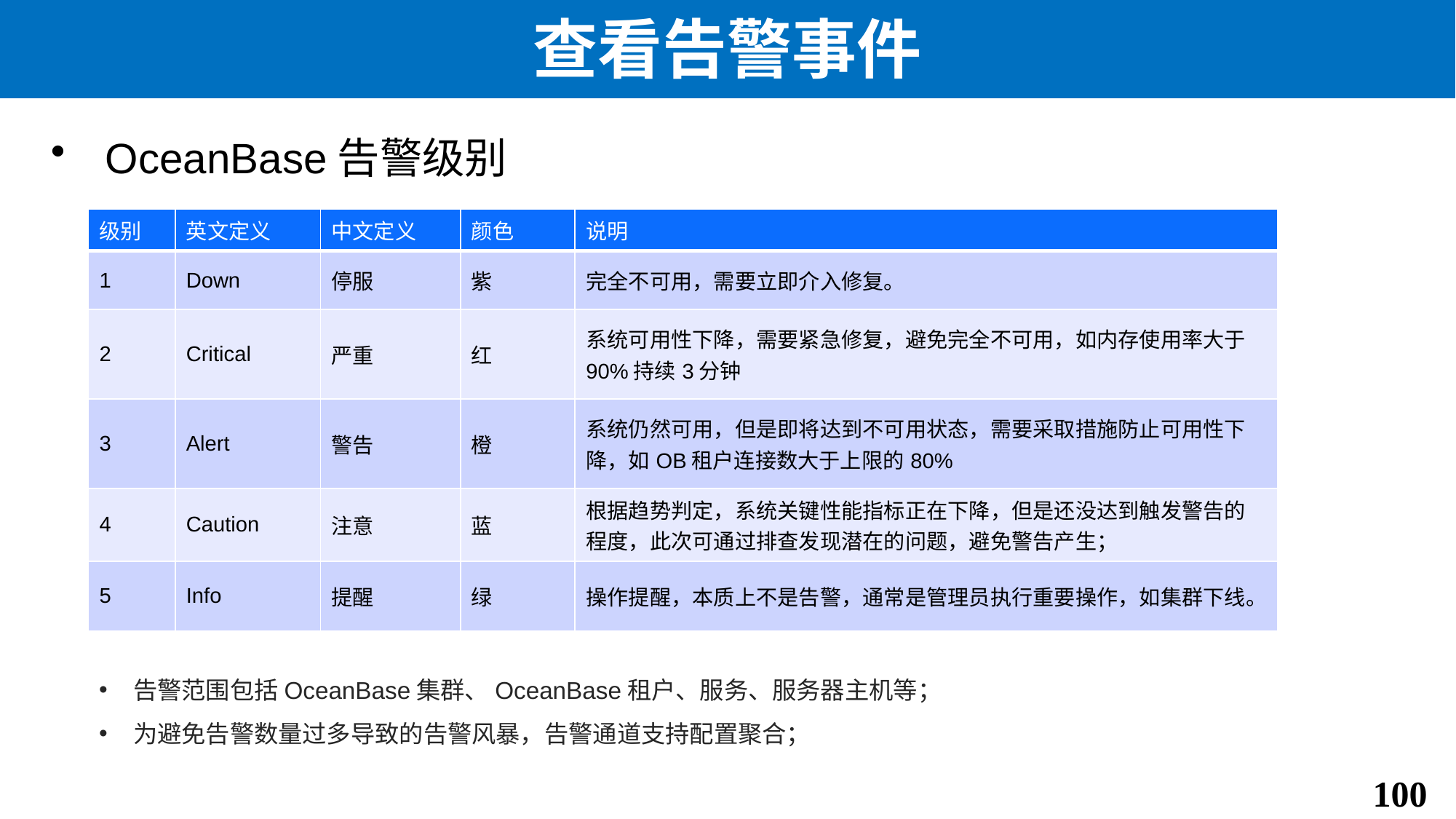

# 查看告警事件
OceanBase告警级别
| 级别 | 英文定义 | 中文定义 | 颜色 | 说明 |
| --- | --- | --- | --- | --- |
| 1 | Down | 停服 | 紫 | 完全不可用，需要立即介入修复。 |
| 2 | Critical | 严重 | 红 | 系统可用性下降，需要紧急修复，避免完全不可用，如内存使用率大于90%持续3分钟 |
| 3 | Alert | 警告 | 橙 | 系统仍然可用，但是即将达到不可用状态，需要采取措施防止可用性下降，如OB租户连接数大于上限的80% |
| 4 | Caution | 注意 | 蓝 | 根据趋势判定，系统关键性能指标正在下降，但是还没达到触发警告的程度，此次可通过排查发现潜在的问题，避免警告产生； |
| 5 | Info | 提醒 | 绿 | 操作提醒，本质上不是告警，通常是管理员执行重要操作，如集群下线。 |
告警范围包括OceanBase集群、OceanBase租户、服务、服务器主机等；
为避免告警数量过多导致的告警风暴，告警通道支持配置聚合；